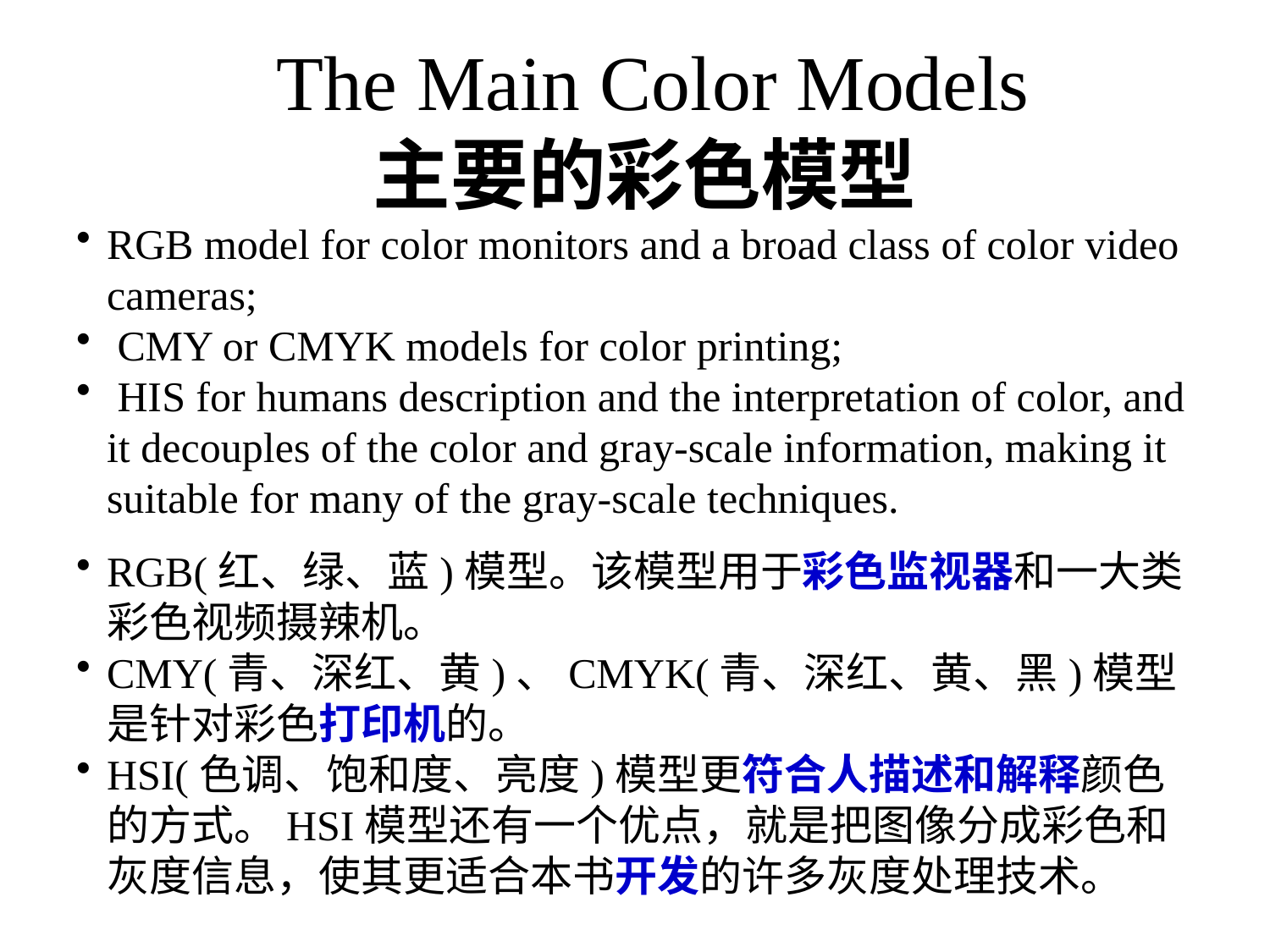

The Main Color Models
主要的彩色模型

RGB model for color monitors and a broad class of color video cameras;
 CMY or CMYK models for color printing;
 HIS for humans description and the interpretation of color, and it decouples of the color and gray-scale information, making it suitable for many of the gray-scale techniques.

RGB(红、绿、蓝)模型。该模型用于彩色监视器和一大类彩色视频摄辣机。
CMY(青、深红、黄)、CMYK(青、深红、黄、黑)模型是针对彩色打印机的。
HSI(色调、饱和度、亮度)模型更符合人描述和解释颜色的方式。HSI模型还有一个优点，就是把图像分成彩色和灰度信息，使其更适合本书开发的许多灰度处理技术。